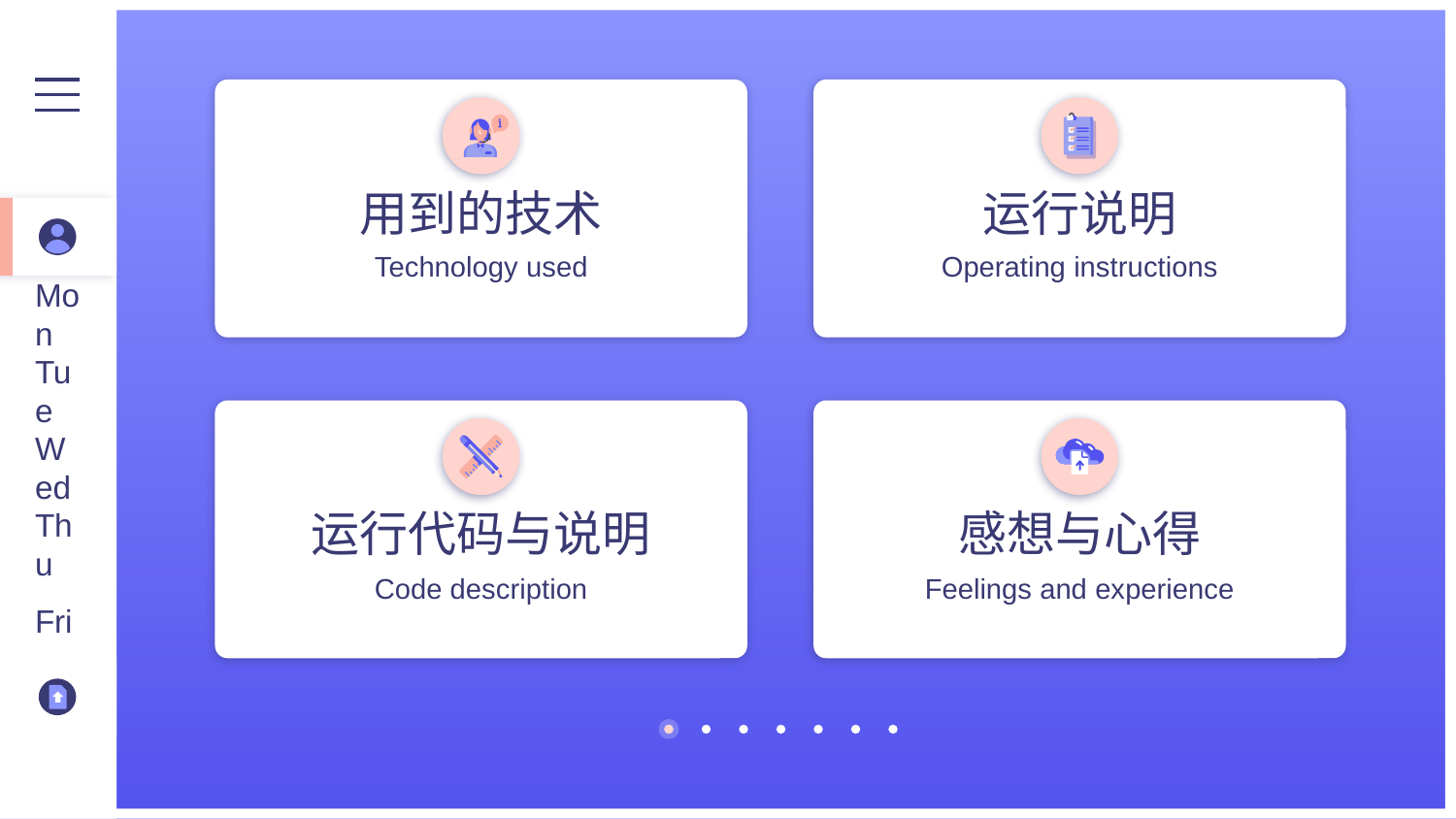

# 用到的技术
运行说明

Technology used
Operating instructions

Mon

Tue

Wed
运行代码与说明
感想与心得

Thu
Code description
Feelings and experience

Fri